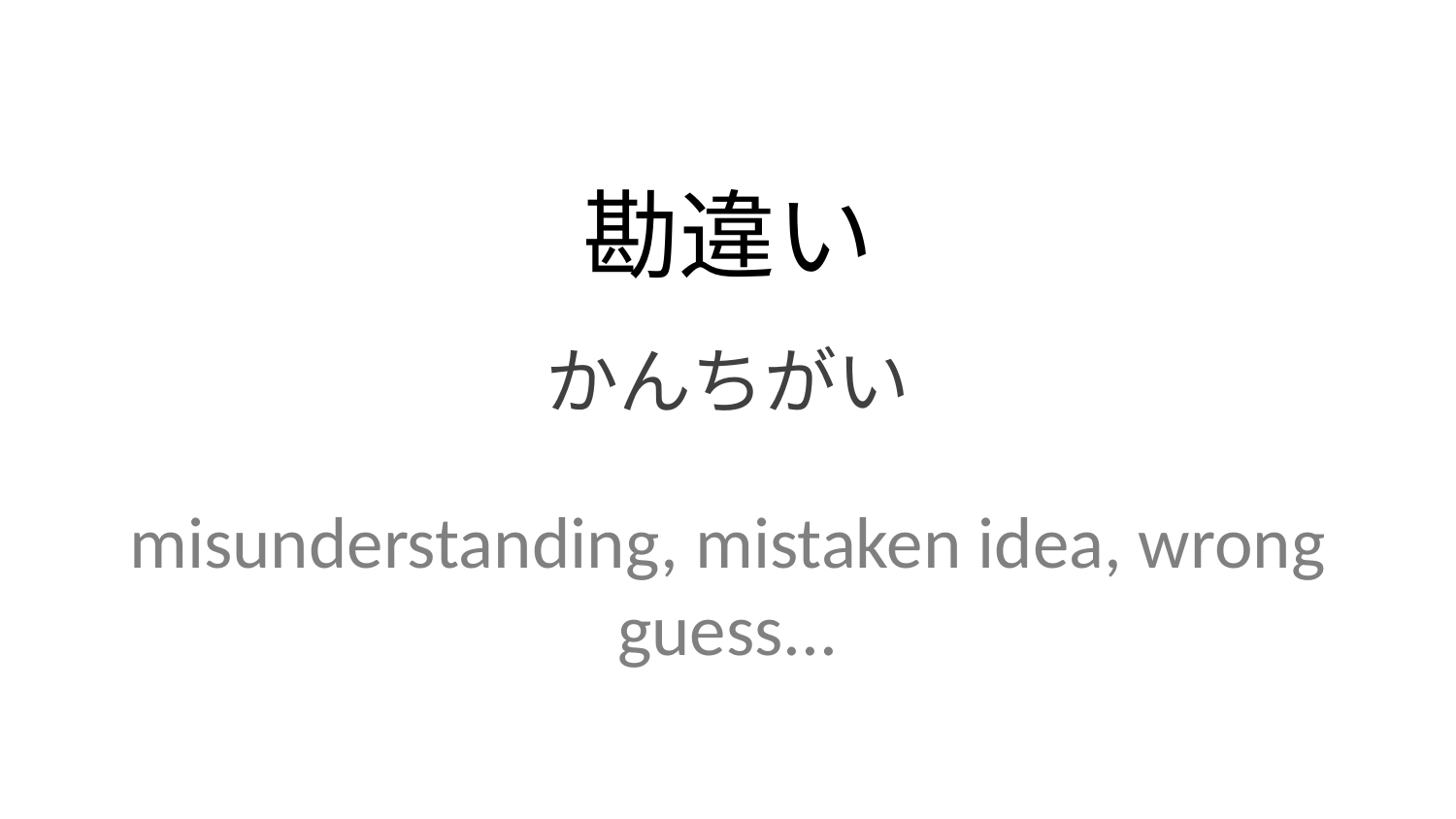

勘違い

かんちがい
misunderstanding, mistaken idea, wrong guess...